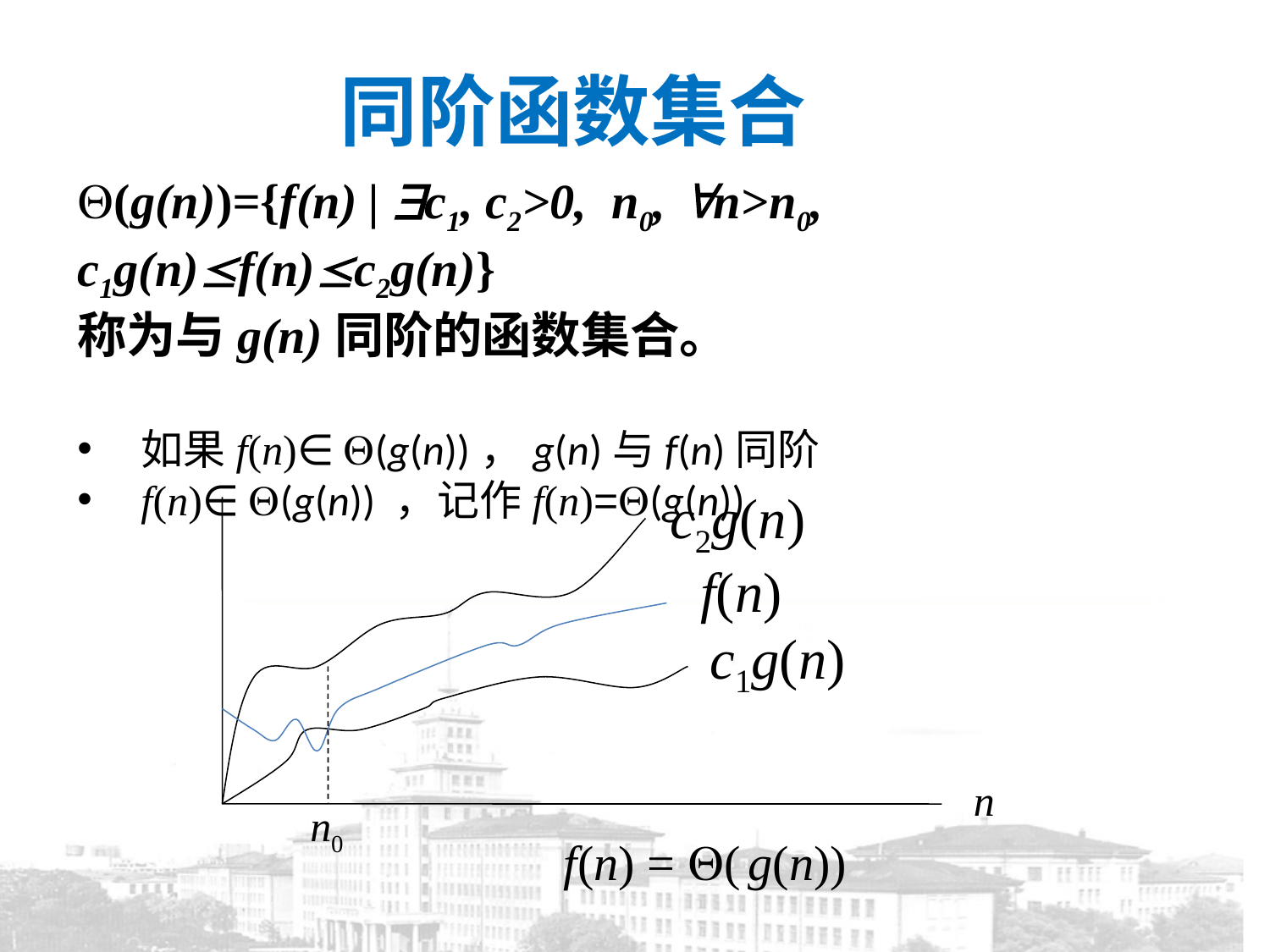

同阶函数集合
Θ(g(n))={f(n) | ∃c1, c2>0,  n0, ∀n>n0, c1g(n)≤f(n)≤c2g(n)}
称为与g(n)同阶的函数集合。

如果f(n)∈ Θ(g(n))，g(n)与f(n)同阶
f(n)∈ Θ(g(n)) ，记作f(n)=Θ(g(n))
c2g(n)

f(n)

c1g(n)

n
n0

f(n) = Θ( g(n))